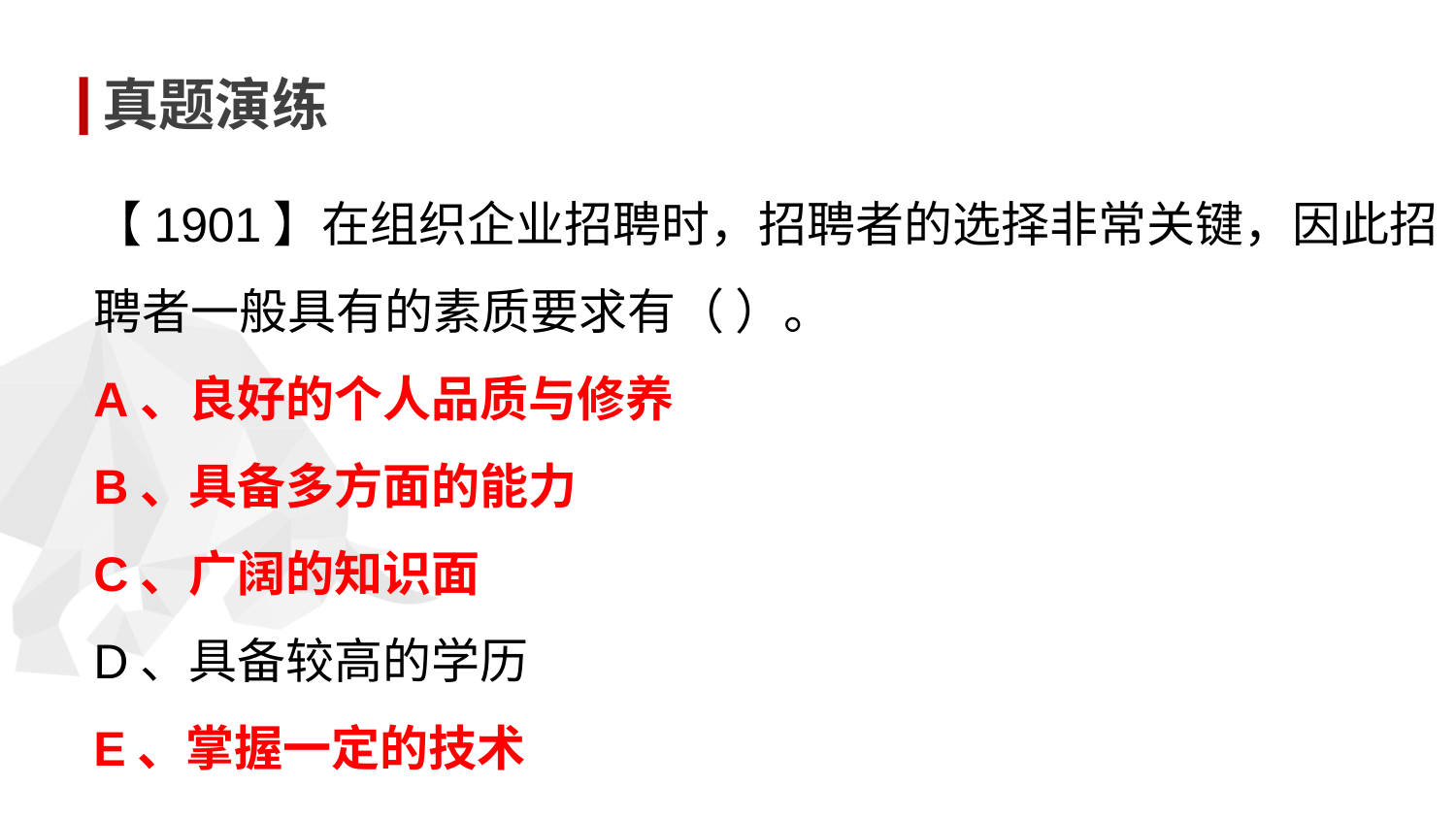

真题演练
【1901】在组织企业招聘时，招聘者的选择非常关键，因此招聘者一般具有的素质要求有（ ）。
A、良好的个人品质与修养
B、具备多方面的能力
C、广阔的知识面
D、具备较高的学历
E、掌握一定的技术